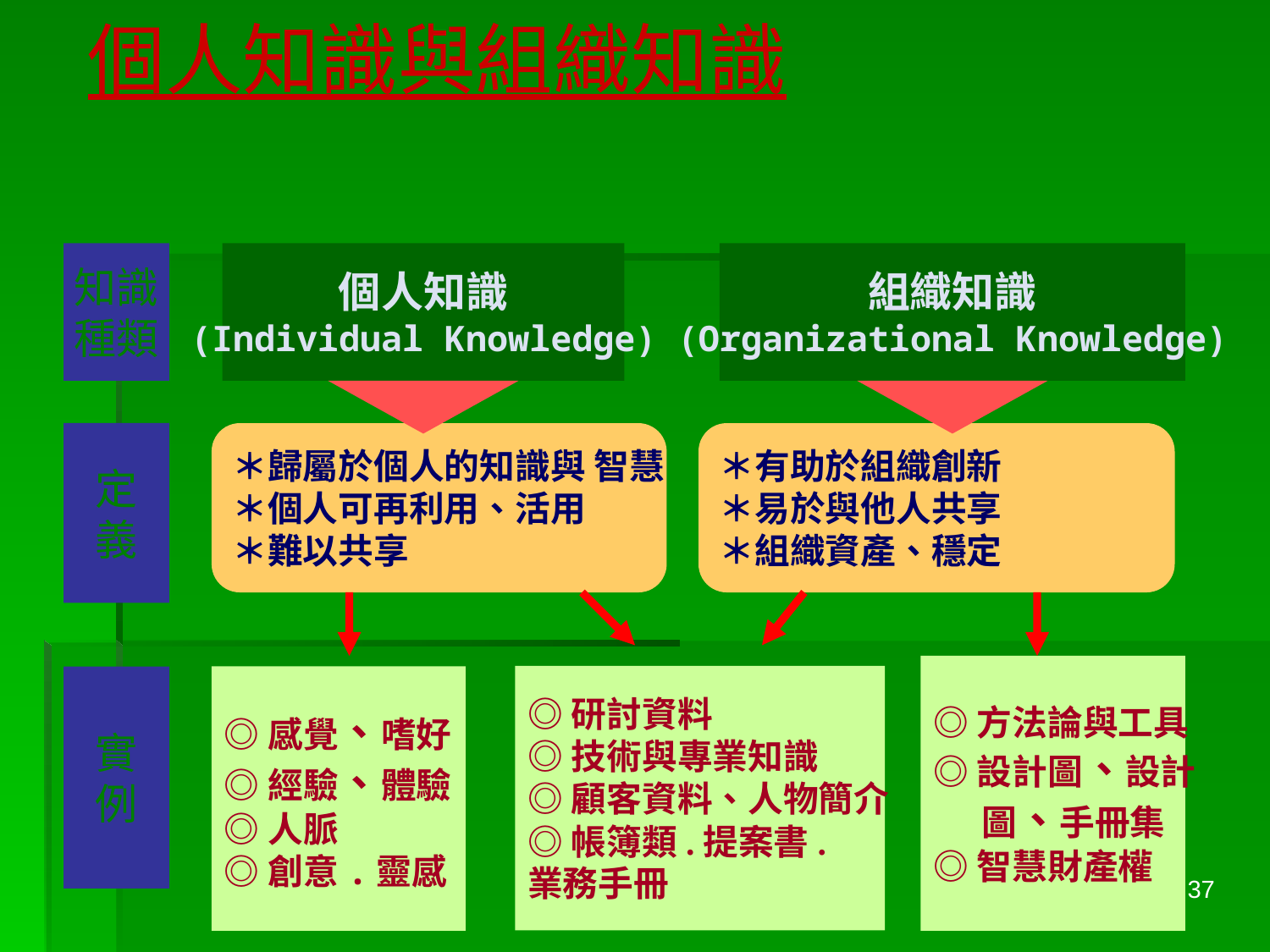

# 個人知識與組織知識
知識
種類
個人知識
(Individual Knowledge)
組織知識
(Organizational Knowledge)

定
義
＊歸屬於個人的知識與 智慧
＊個人可再利用、活用
＊難以共享
＊有助於組織創新
＊易於與他人共享
＊組織資產、穩定

◎方法論與工具
◎設計圖、設計
     圖、手冊集
◎智慧財產權
◎研討資料
◎技術與專業知識
◎顧客資料、人物簡介
◎帳簿類.提案書.
業務手冊
實
例
◎感覺、嗜好
◎經驗、體驗
◎人脈
◎創意.靈感
37